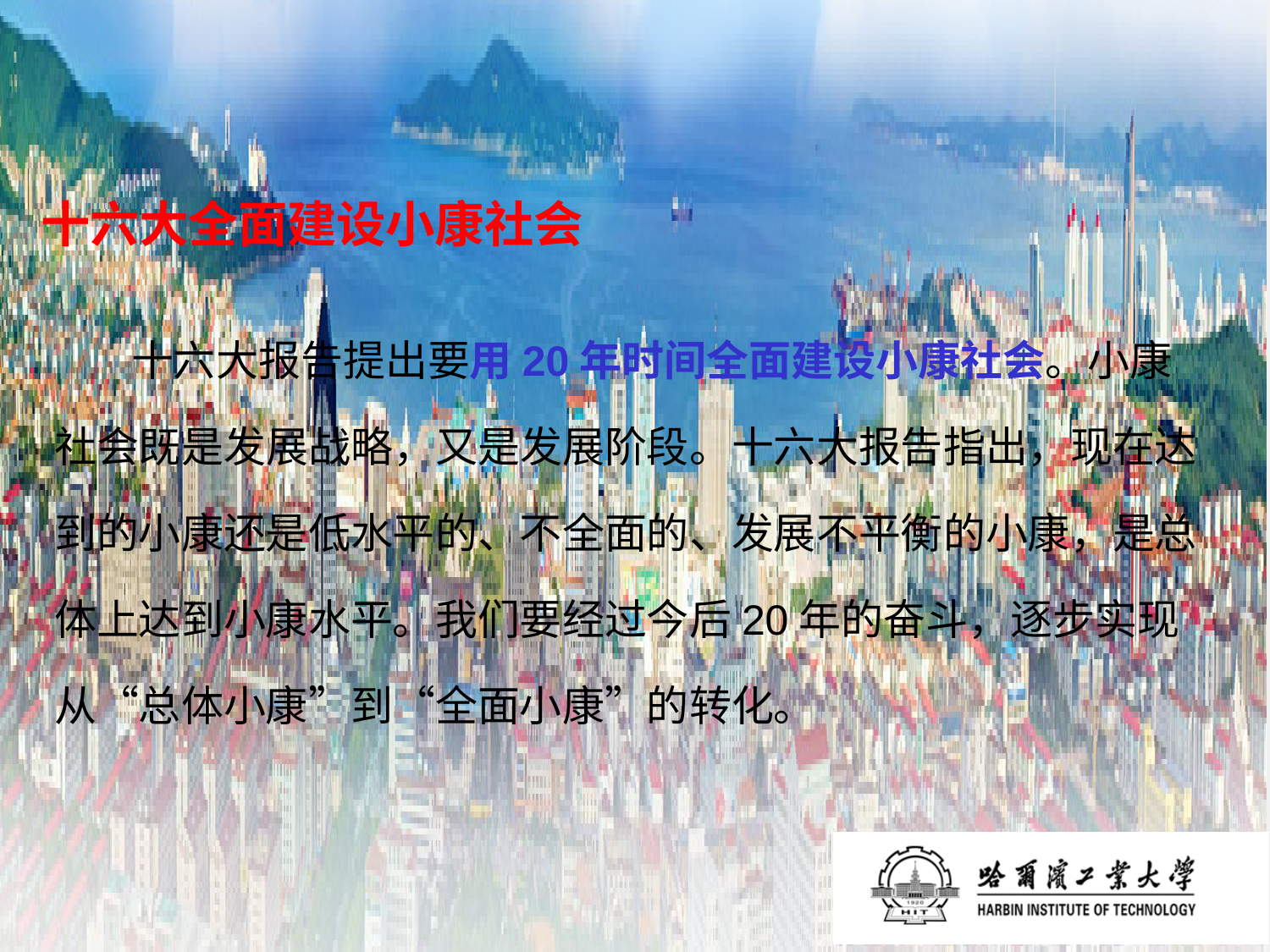

# 十六大全面建设小康社会
       十六大报告提出要用20年时间全面建设小康社会。小康社会既是发展战略，又是发展阶段。十六大报告指出，现在达到的小康还是低水平的、不全面的、发展不平衡的小康，是总体上达到小康水平。我们要经过今后20年的奋斗，逐步实现从“总体小康”到“全面小康”的转化。